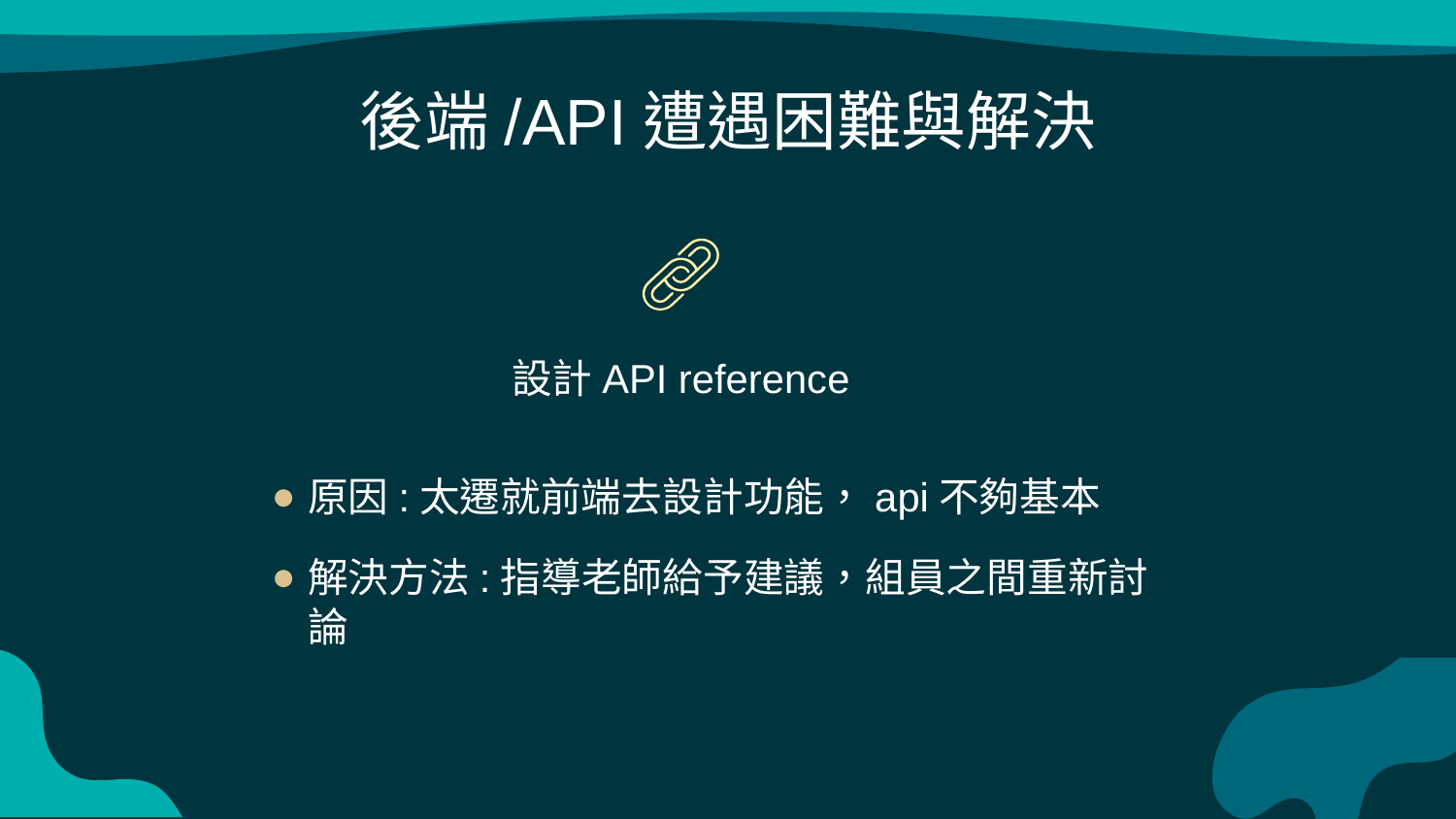

# 後端/API遭遇困難與解決

設計API reference
原因:太遷就前端去設計功能，api不夠基本
解決方法:指導老師給予建議，組員之間重新討論